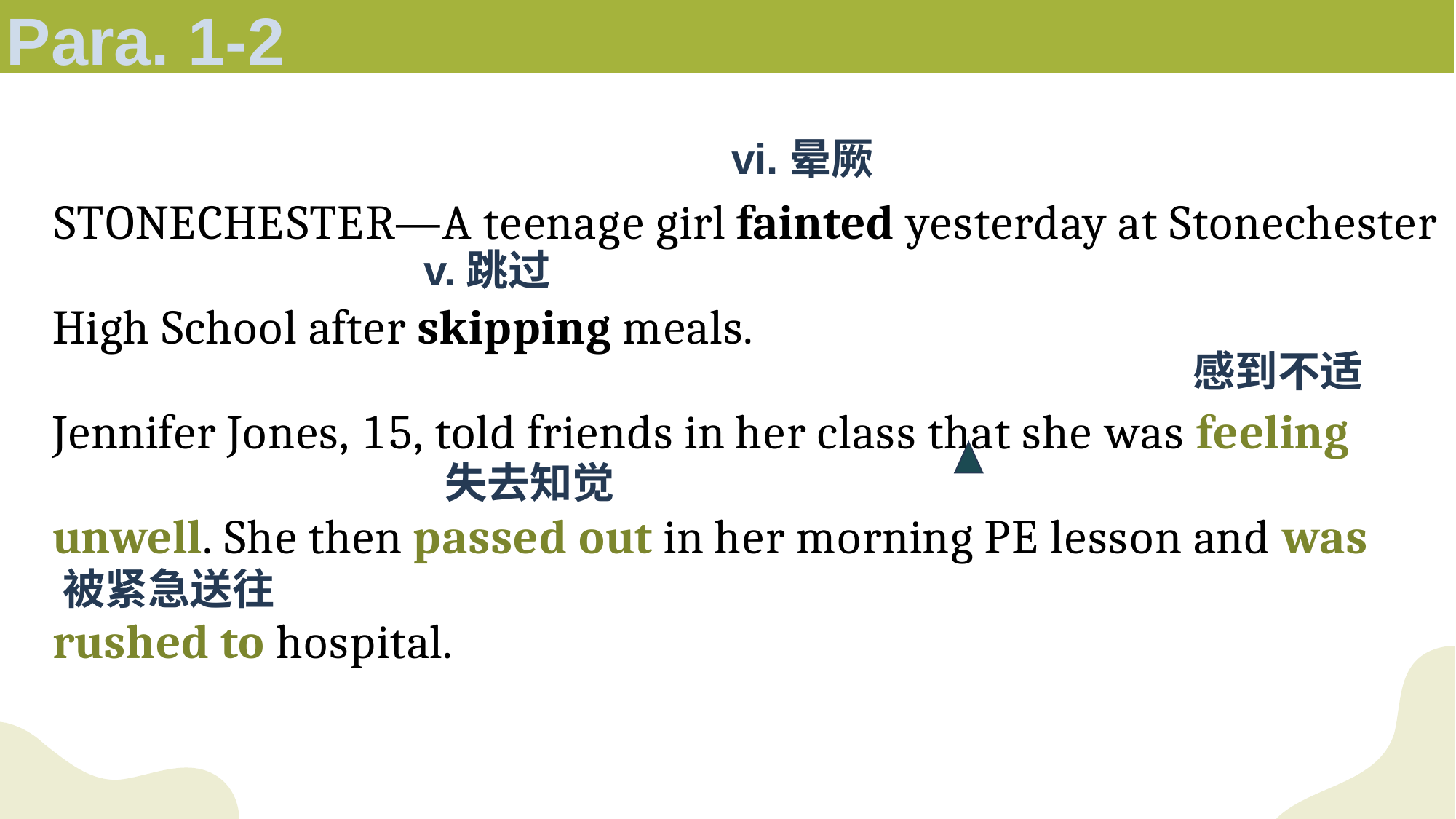

Para. 1-2
vi.晕厥
STONECHESTER—A teenage girl fainted yesterday at Stonechester High School after skipping meals.
Jennifer Jones, 15, told friends in her class that she was feeling unwell. She then passed out in her morning PE lesson and was rushed to hospital.

v.跳过
感到不适

失去知觉
被紧急送往